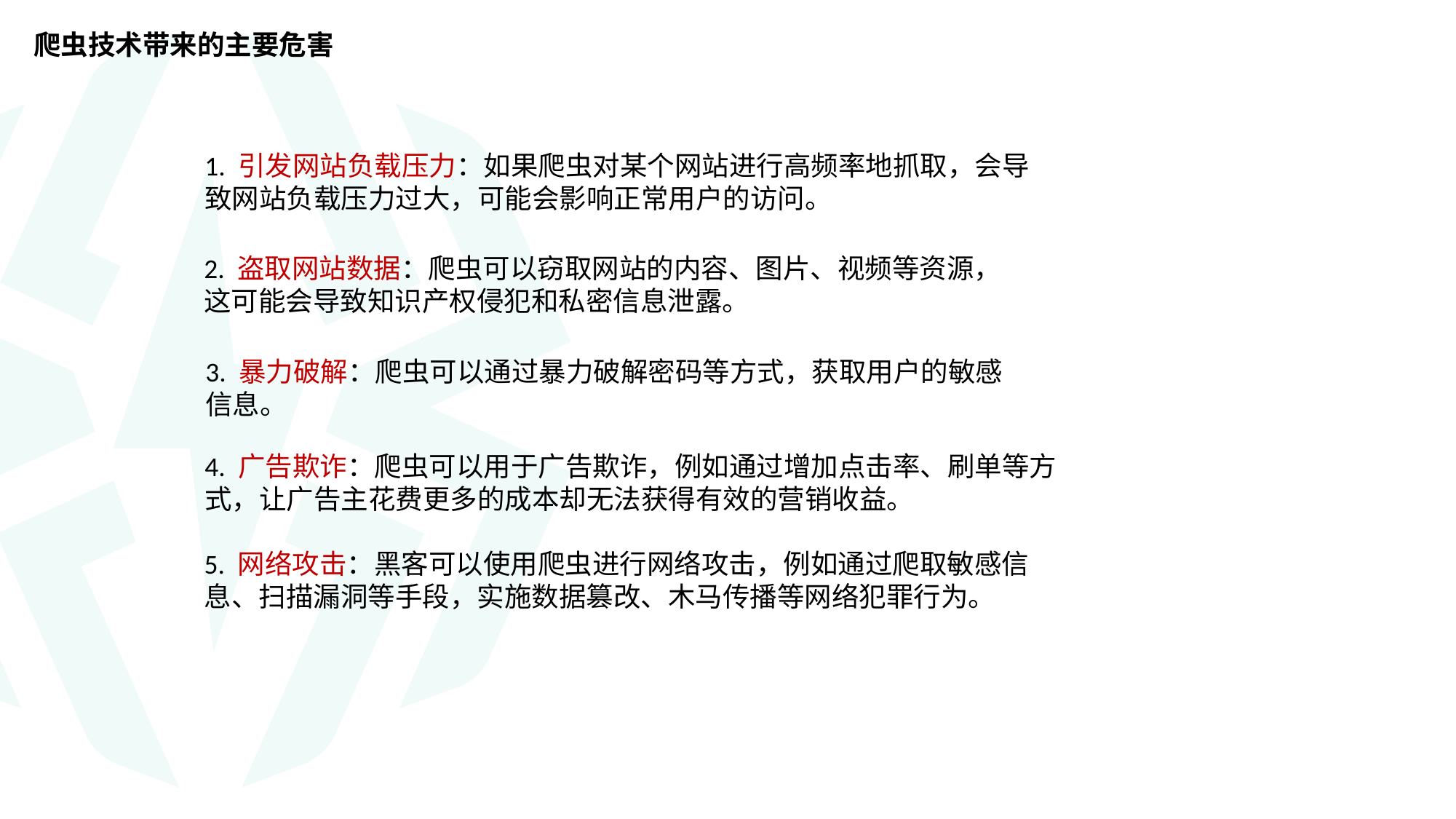

爬虫技术带来的主要危害
1. 引发网站负载压力：如果爬虫对某个网站进行高频率地抓取，会导致网站负载压力过大，可能会影响正常用户的访问。
2. 盗取网站数据：爬虫可以窃取网站的内容、图片、视频等资源，这可能会导致知识产权侵犯和私密信息泄露。
3. 暴力破解：爬虫可以通过暴力破解密码等方式，获取用户的敏感信息。
4. 广告欺诈：爬虫可以用于广告欺诈，例如通过增加点击率、刷单等方式，让广告主花费更多的成本却无法获得有效的营销收益。
5. 网络攻击：黑客可以使用爬虫进行网络攻击，例如通过爬取敏感信息、扫描漏洞等手段，实施数据篡改、木马传播等网络犯罪行为。